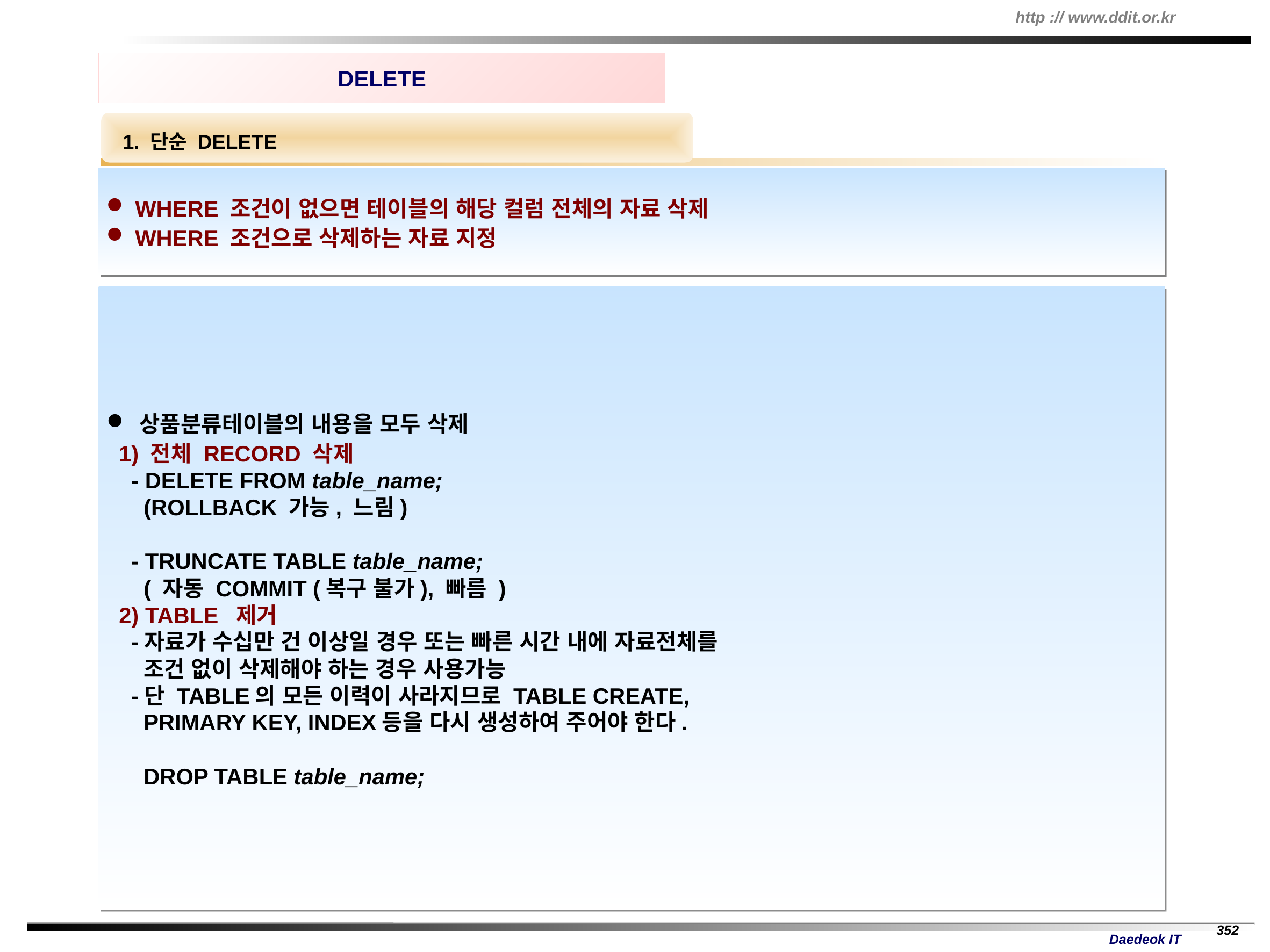

DELETE
  1. 단순 DELETE

 WHERE 조건이 없으면 테이블의 해당 컬럼 전체의 자료 삭제
 WHERE 조건으로 삭제하는 자료 지정
 상품분류테이블의 내용을 모두 삭제
  1) 전체 RECORD 삭제
    - DELETE FROM table_name;
      (ROLLBACK 가능, 느림)

    - TRUNCATE TABLE table_name;
      ( 자동 COMMIT (복구 불가), 빠름 )
  2) TABLE  제거
    -자료가 수십만 건 이상일 경우 또는 빠른 시간 내에 자료전체를
     조건 없이 삭제해야 하는 경우 사용가능
    -단 TABLE의 모든 이력이 사라지므로 TABLE CREATE,
      PRIMARY KEY, INDEX등을 다시 생성하여 주어야 한다.

      DROP TABLE table_name;